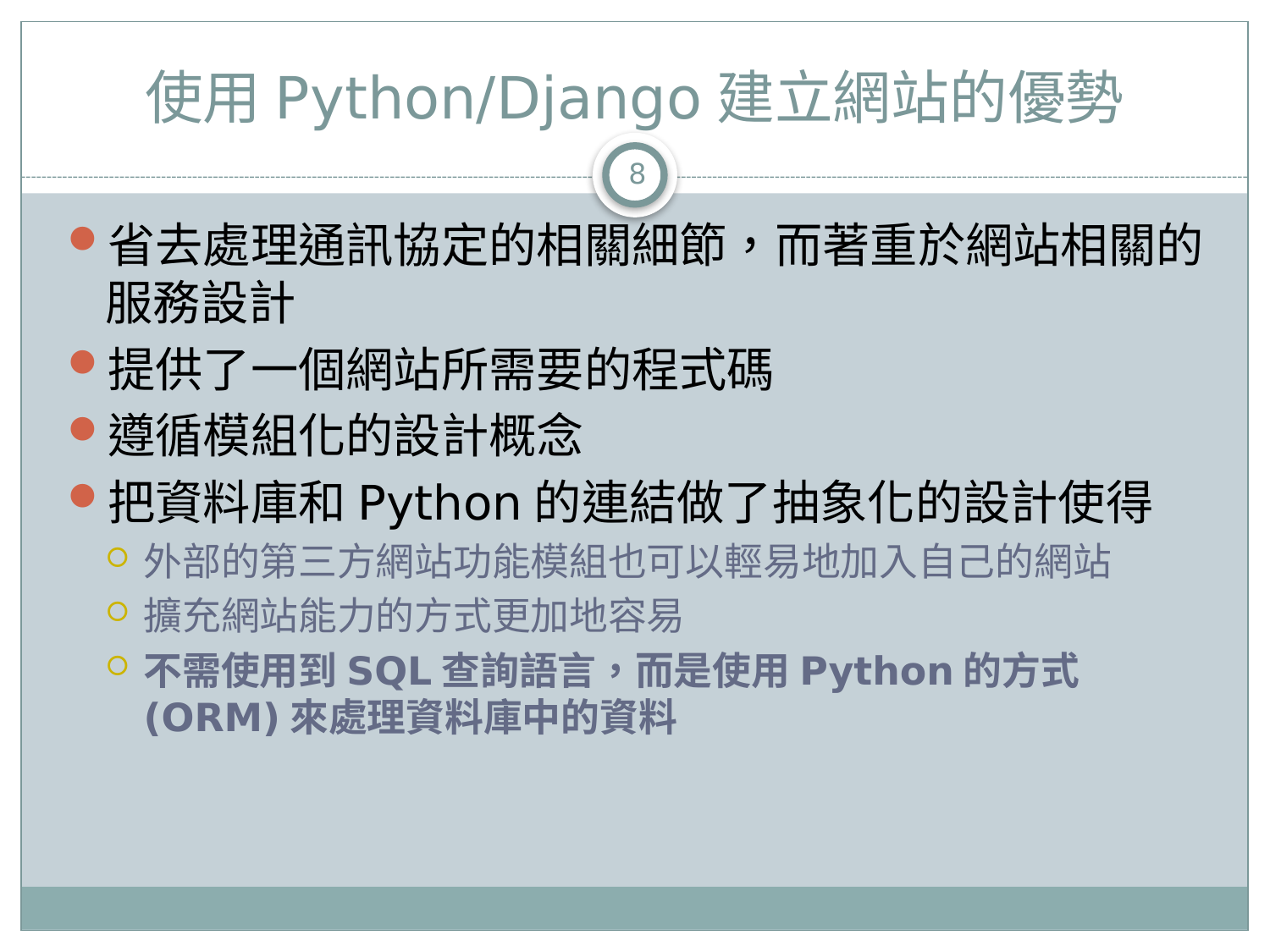

# 使用Python/Django建立網站的優勢
8
省去處理通訊協定的相關細節，而著重於網站相關的服務設計
提供了一個網站所需要的程式碼
遵循模組化的設計概念
把資料庫和Python的連結做了抽象化的設計使得
外部的第三方網站功能模組也可以輕易地加入自己的網站
擴充網站能力的方式更加地容易
不需使用到SQL查詢語言，而是使用Python的方式(ORM)來處理資料庫中的資料